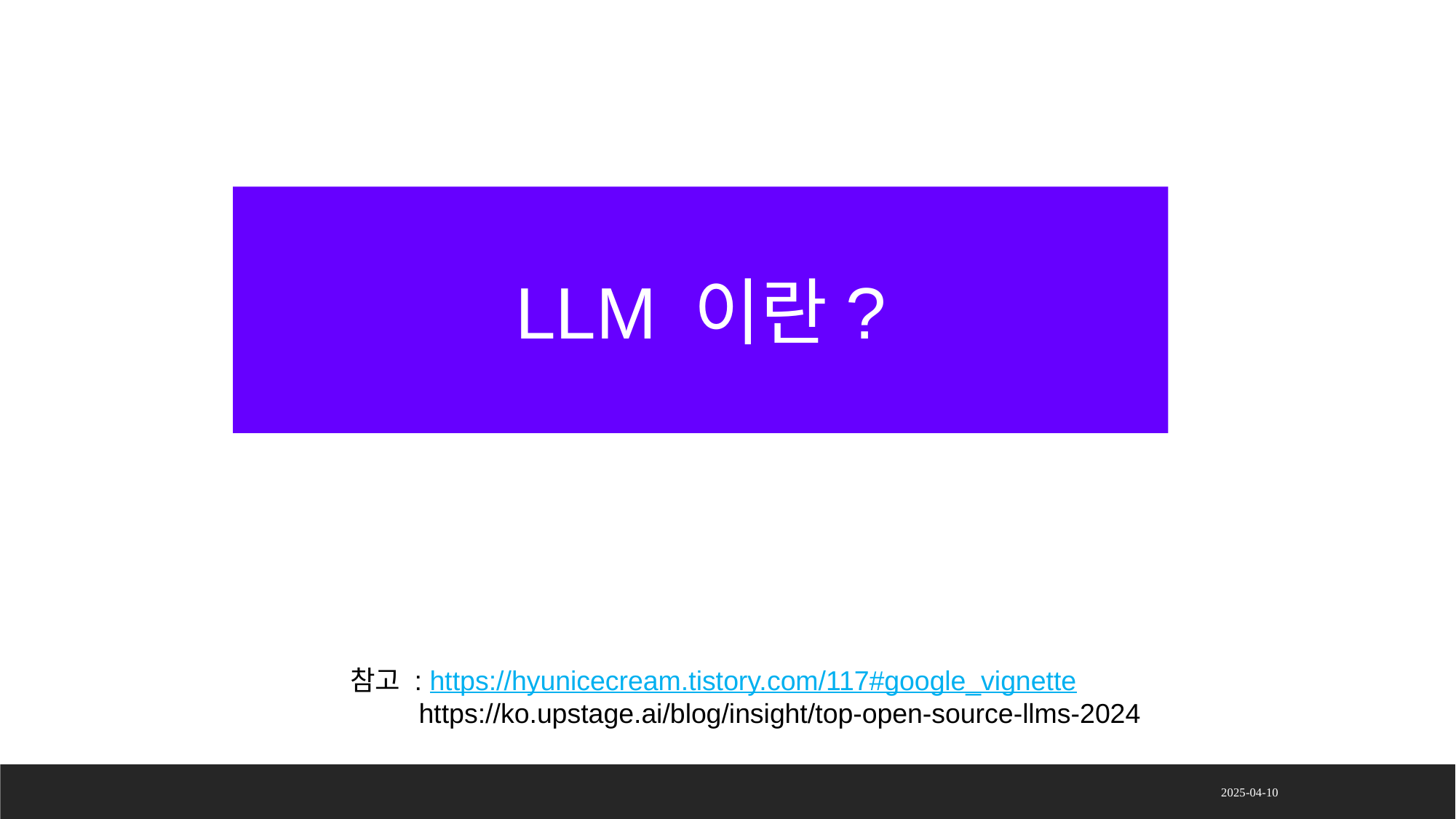

LLM 이란?
참고 : https://hyunicecream.tistory.com/117#google_vignette
         https://ko.upstage.ai/blog/insight/top-open-source-llms-2024
2025-04-10